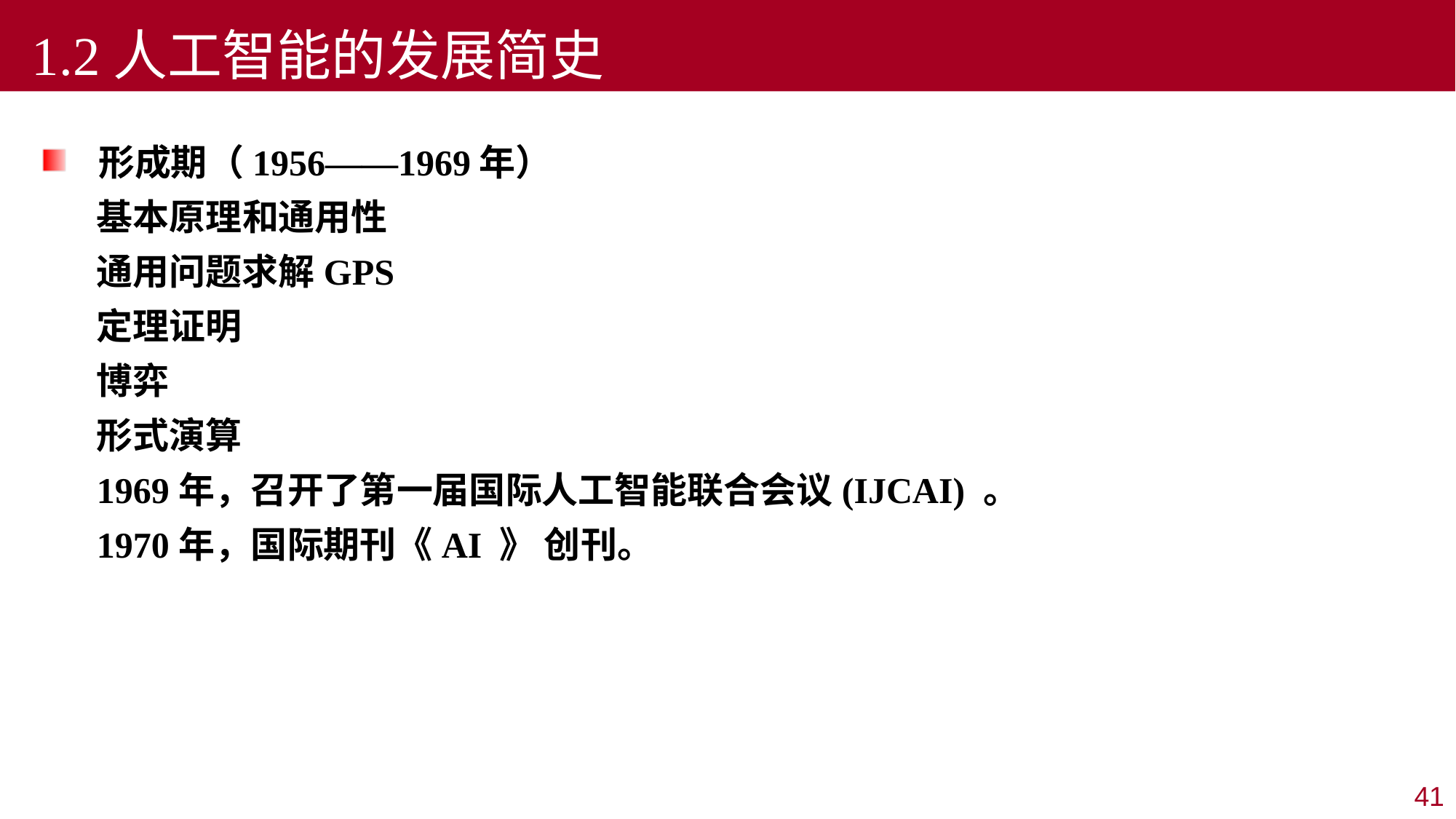

1.2人工智能的发展简史

形成期（1956——1969年）
基本原理和通用性
通用问题求解GPS
定理证明
博弈
形式演算
1969年，召开了第一届国际人工智能联合会议(IJCAI) 。
1970年，国际期刊《AI 》 创刊。
41